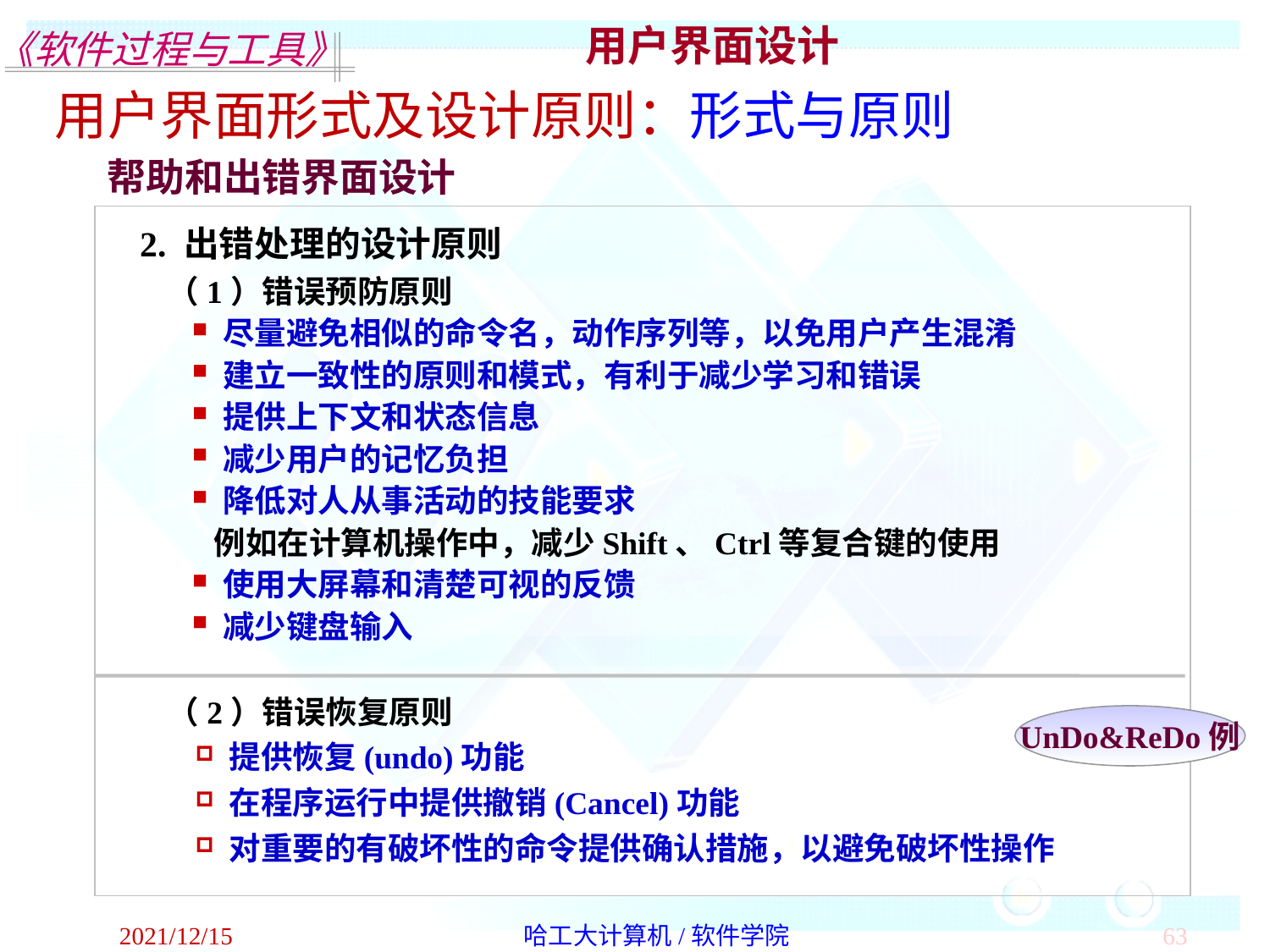

用户界面设计
用户界面形式及设计原则：形式与原则
帮助和出错界面设计

2. 出错处理的设计原则
（1）错误预防原则
 尽量避免相似的命令名，动作序列等，以免用户产生混淆
 建立一致性的原则和模式，有利于减少学习和错误
 提供上下文和状态信息
 减少用户的记忆负担
 降低对人从事活动的技能要求
   例如在计算机操作中，减少Shift、Ctrl等复合键的使用
 使用大屏幕和清楚可视的反馈
 减少键盘输入
  （2）错误恢复原则
 提供恢复(undo)功能
 在程序运行中提供撤销(Cancel)功能
 对重要的有破坏性的命令提供确认措施，以避免破坏性操作

UnDo&ReDo例